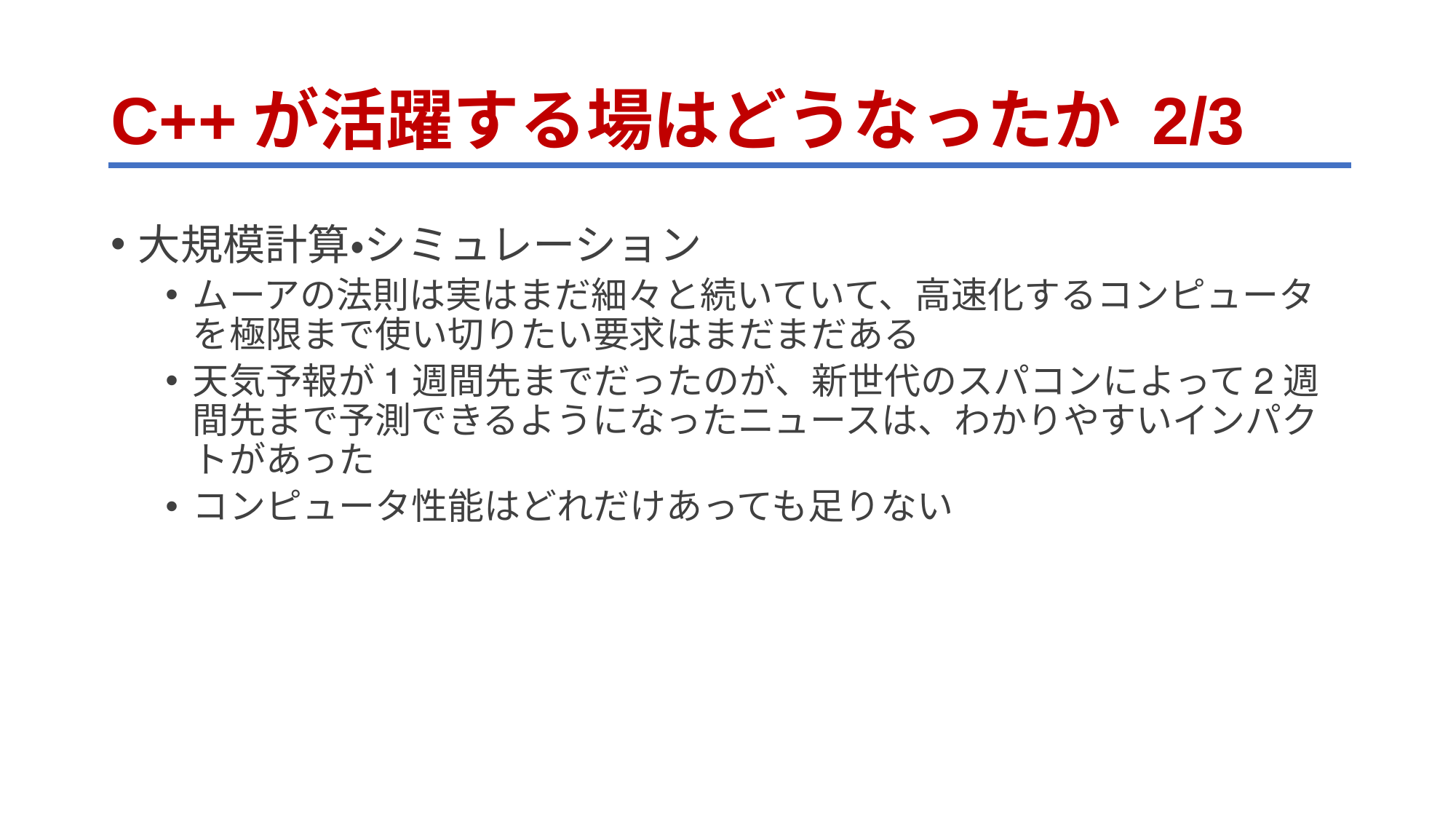

# C++が活躍する場はどうなったか 2/3
大規模計算・シミュレーション
ムーアの法則は実はまだ細々と続いていて、高速化するコンピュータを極限まで使い切りたい要求はまだまだある
天気予報が1週間先までだったのが、新世代のスパコンによって2週間先まで予測できるようになったニュースは、わかりやすいインパクトがあった
コンピュータ性能はどれだけあっても足りない